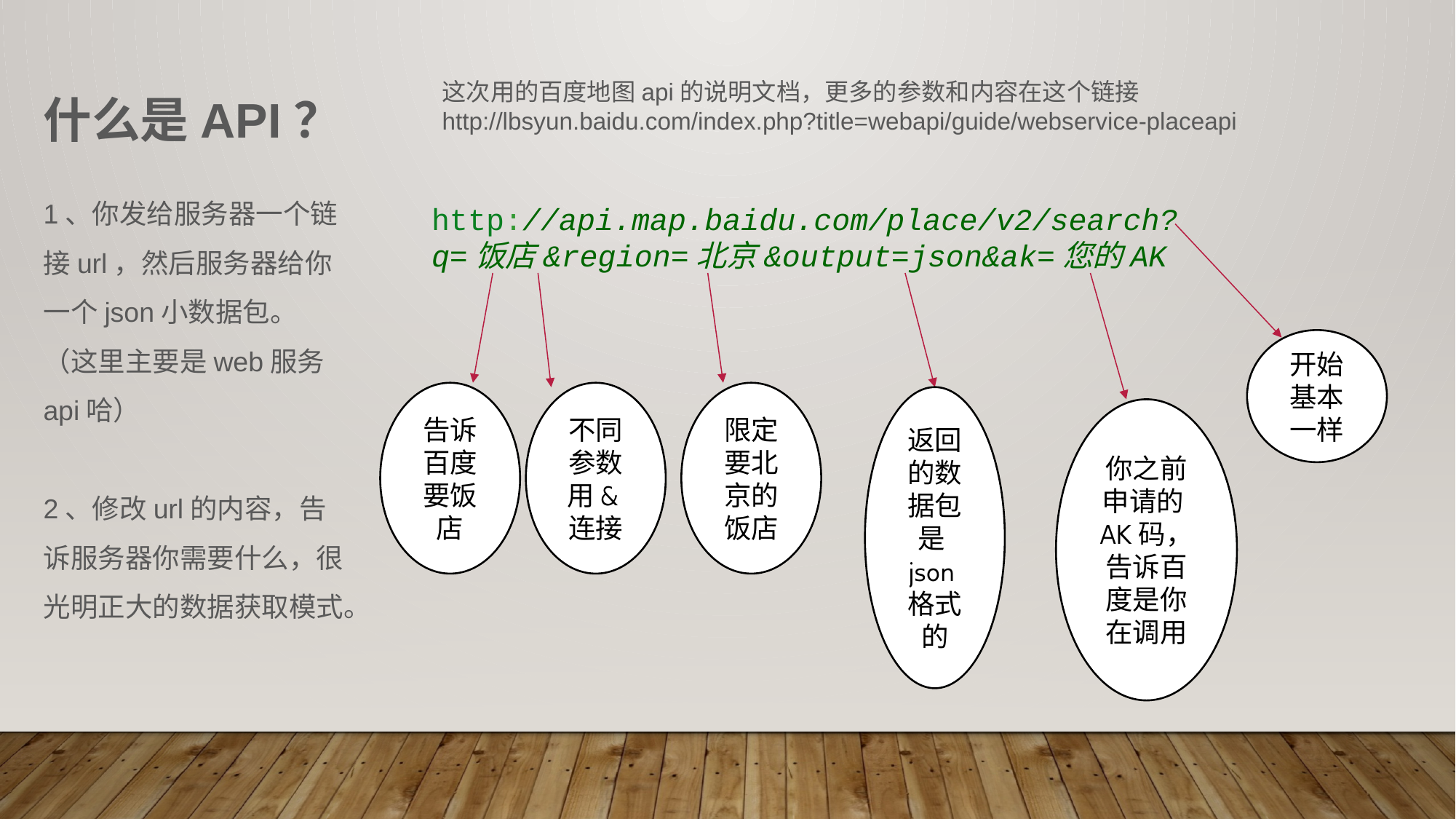

这次用的百度地图api的说明文档，更多的参数和内容在这个链接
http://lbsyun.baidu.com/index.php?title=webapi/guide/webservice-placeapi
什么是API？

1、你发给服务器一个链接url，然后服务器给你一个json小数据包。（这里主要是web服务api哈）

2、修改url的内容，告诉服务器你需要什么，很光明正大的数据获取模式。
http://api.map.baidu.com/place/v2/search?q=饭店&region=北京&output=json&ak=您的AK
开始基本一样
限定要北京的饭店
不同参数用&连接
告诉百度要饭店
返回的数据包是json格式的
你之前申请的AK码，告诉百度是你在调用